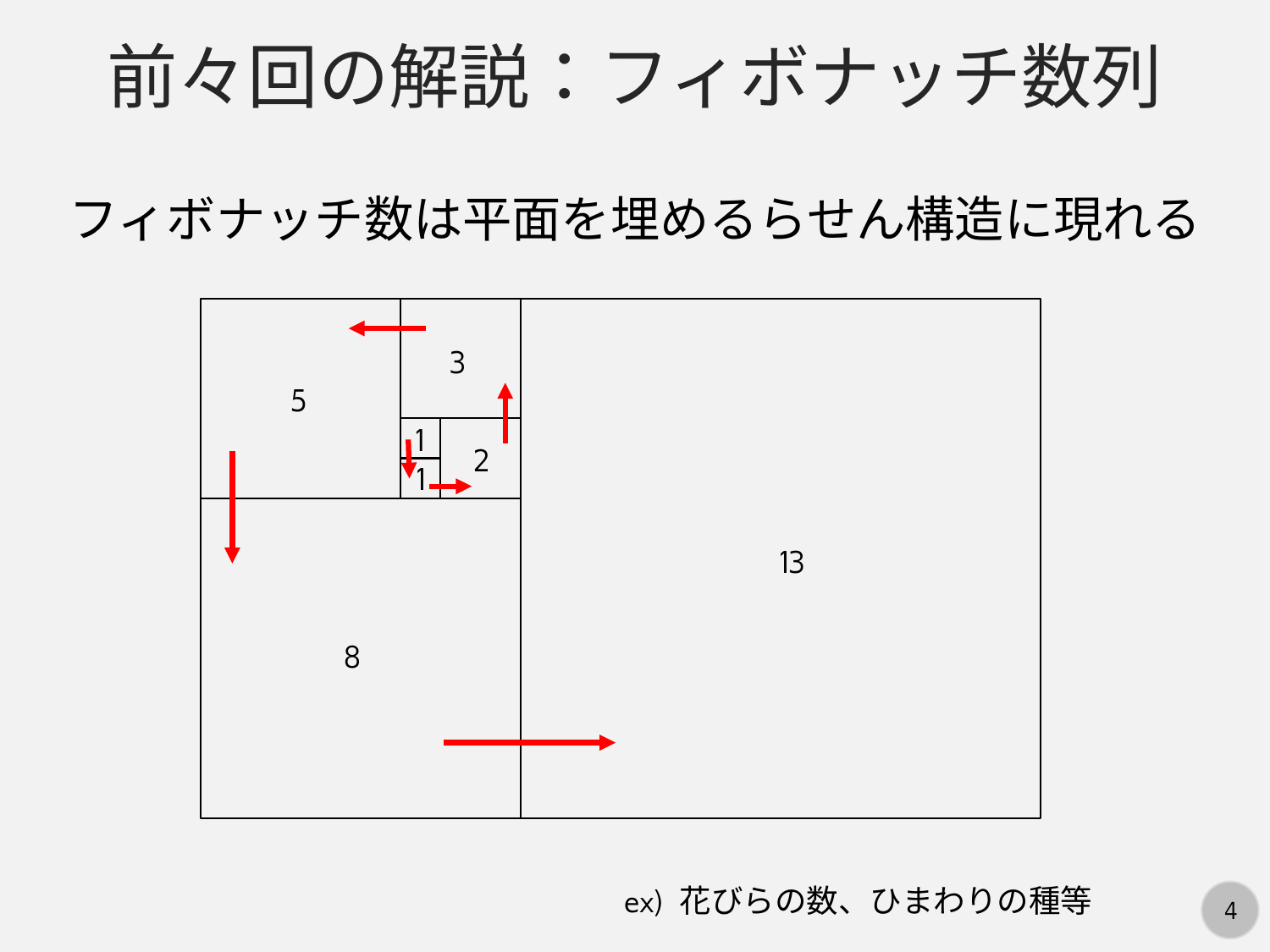

前々回の解説：フィボナッチ数列
フィボナッチ数は平面を埋めるらせん構造に現れる

3
5
1

2
1

13
8
ex) 花びらの数、ひまわりの種等